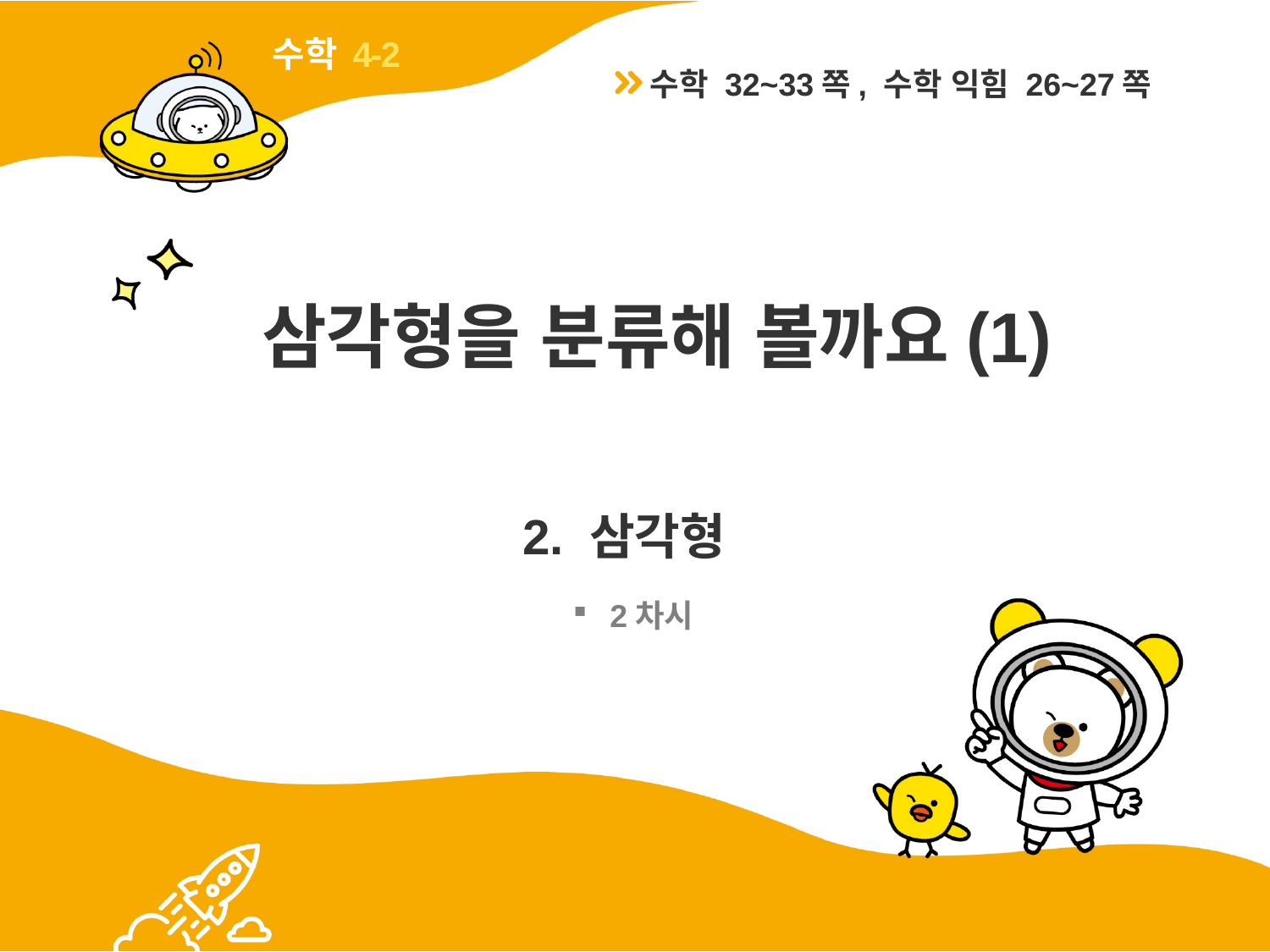

4-2
수학 32~33쪽, 수학 익힘 26~27쪽
# 삼각형을 분류해 볼까요(1)
2. 삼각형
2차시